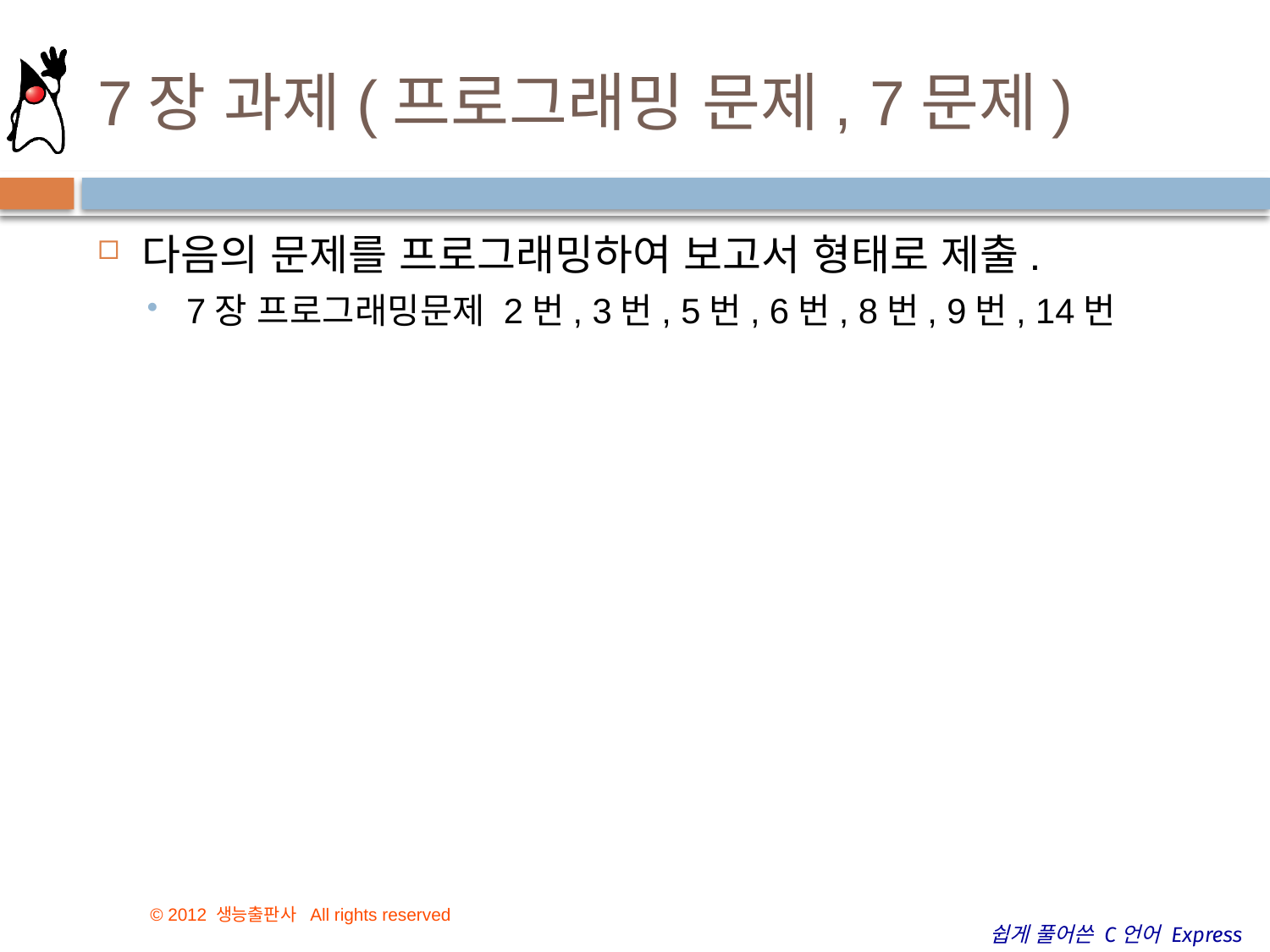

# 7장 과제(프로그래밍 문제, 7문제)
다음의 문제를 프로그래밍하여 보고서 형태로 제출.
7장 프로그래밍문제 2번, 3번, 5번, 6번, 8번, 9번, 14번